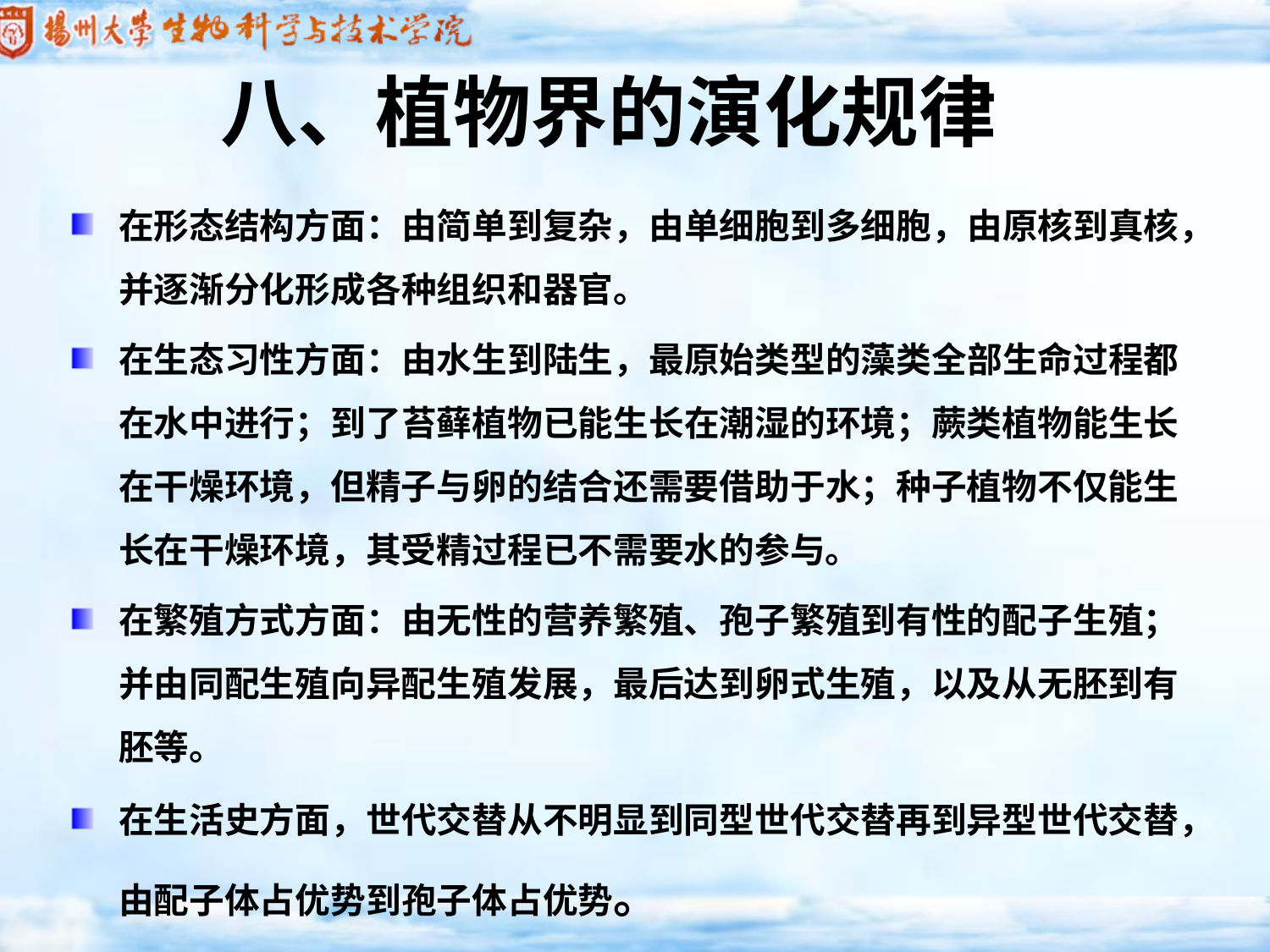

# 八、植物界的演化规律
在形态结构方面：由简单到复杂，由单细胞到多细胞，由原核到真核，并逐渐分化形成各种组织和器官。
在生态习性方面：由水生到陆生，最原始类型的藻类全部生命过程都在水中进行；到了苔藓植物已能生长在潮湿的环境；蕨类植物能生长在干燥环境，但精子与卵的结合还需要借助于水；种子植物不仅能生长在干燥环境，其受精过程已不需要水的参与。
在繁殖方式方面：由无性的营养繁殖、孢子繁殖到有性的配子生殖；并由同配生殖向异配生殖发展，最后达到卵式生殖，以及从无胚到有胚等。
在生活史方面，世代交替从不明显到同型世代交替再到异型世代交替，由配子体占优势到孢子体占优势。